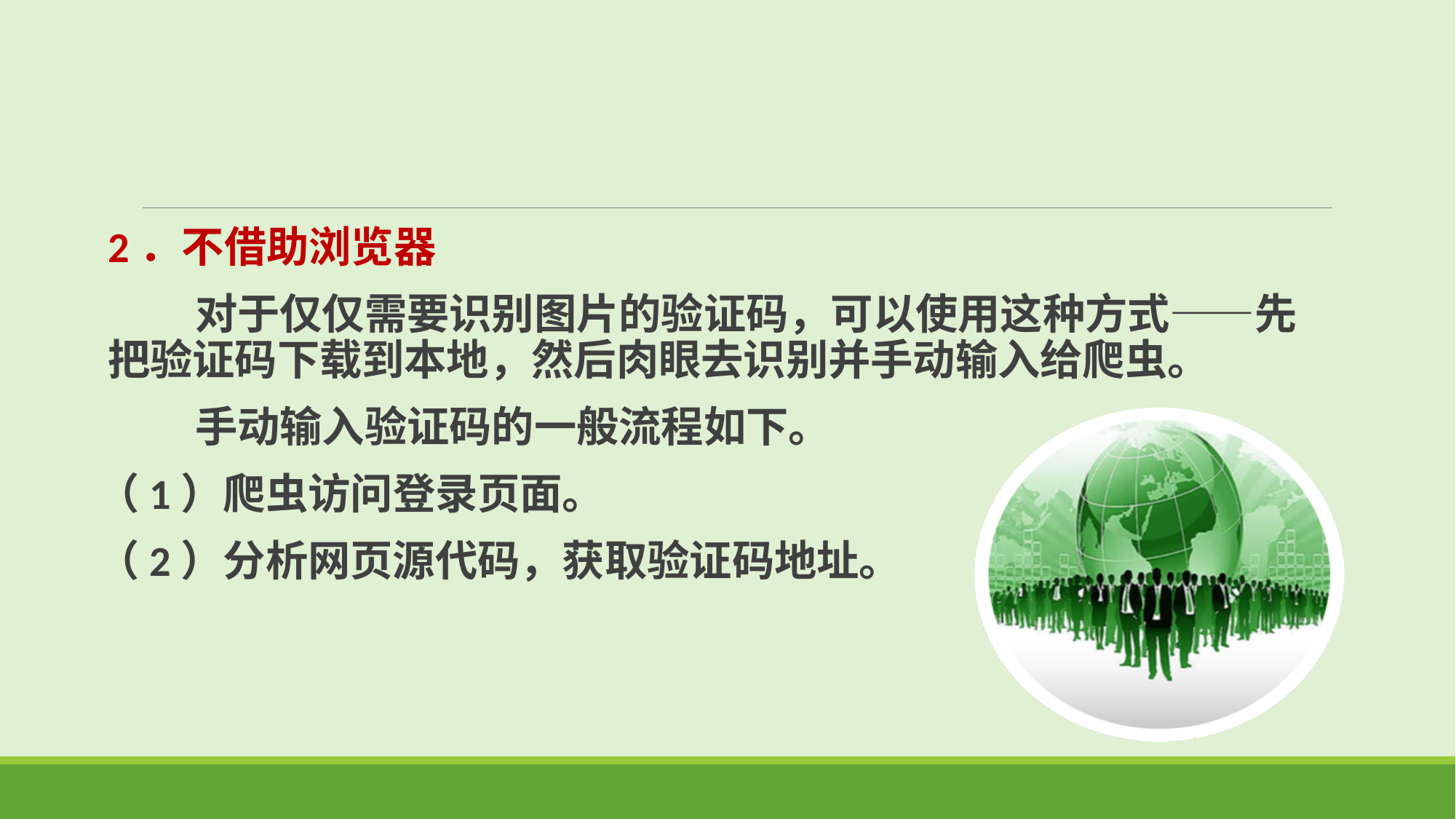

2．不借助浏览器
        对于仅仅需要识别图片的验证码，可以使用这种方式——先把验证码下载到本地，然后肉眼去识别并手动输入给爬虫。
        手动输入验证码的一般流程如下。
（1）爬虫访问登录页面。
（2）分析网页源代码，获取验证码地址。